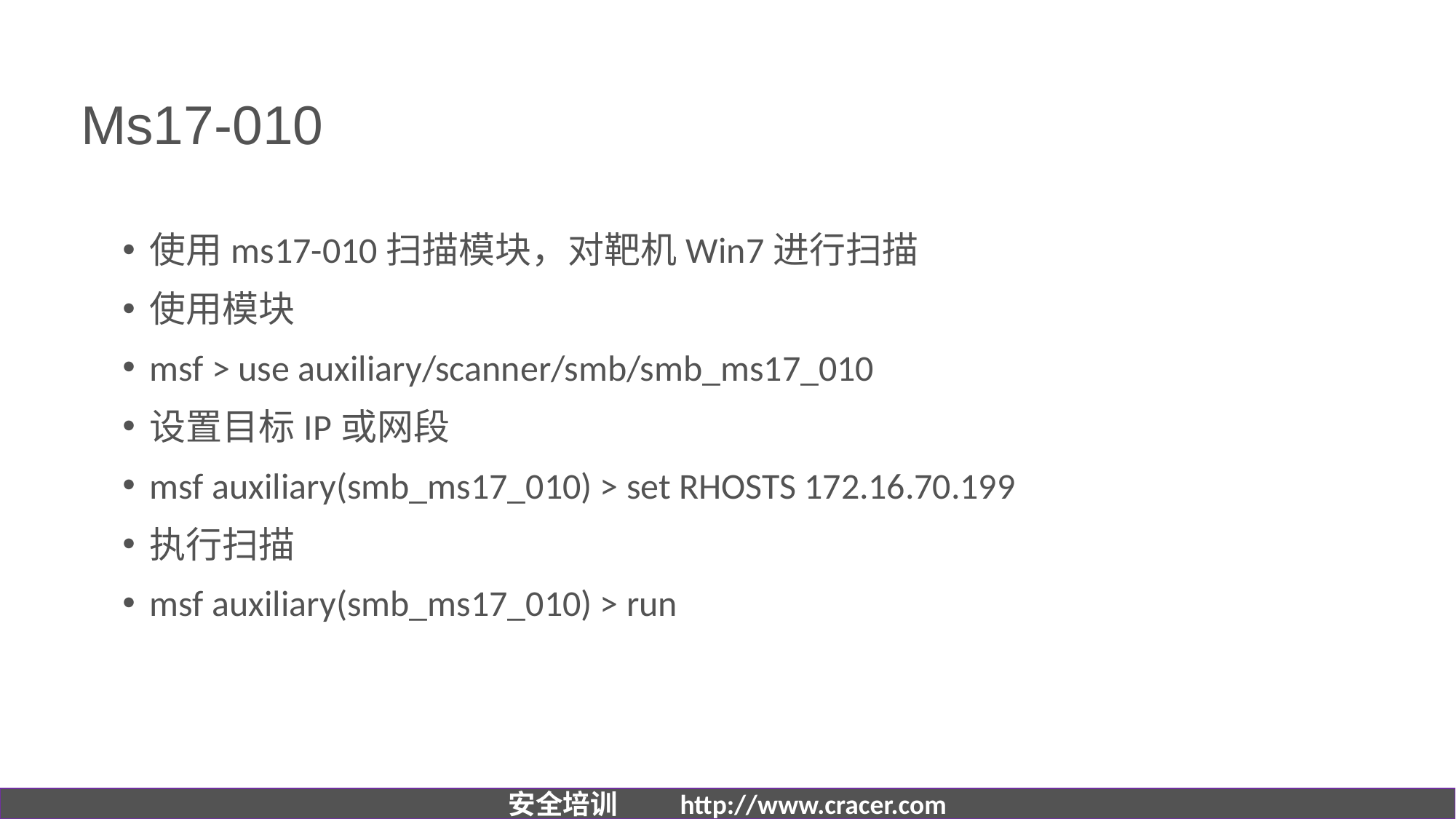

# Ms17-010
使用ms17-010扫描模块，对靶机Win7进行扫描
使用模块
msf > use auxiliary/scanner/smb/smb_ms17_010
设置目标IP或网段
msf auxiliary(smb_ms17_010) > set RHOSTS 172.16.70.199
执行扫描
msf auxiliary(smb_ms17_010) > run